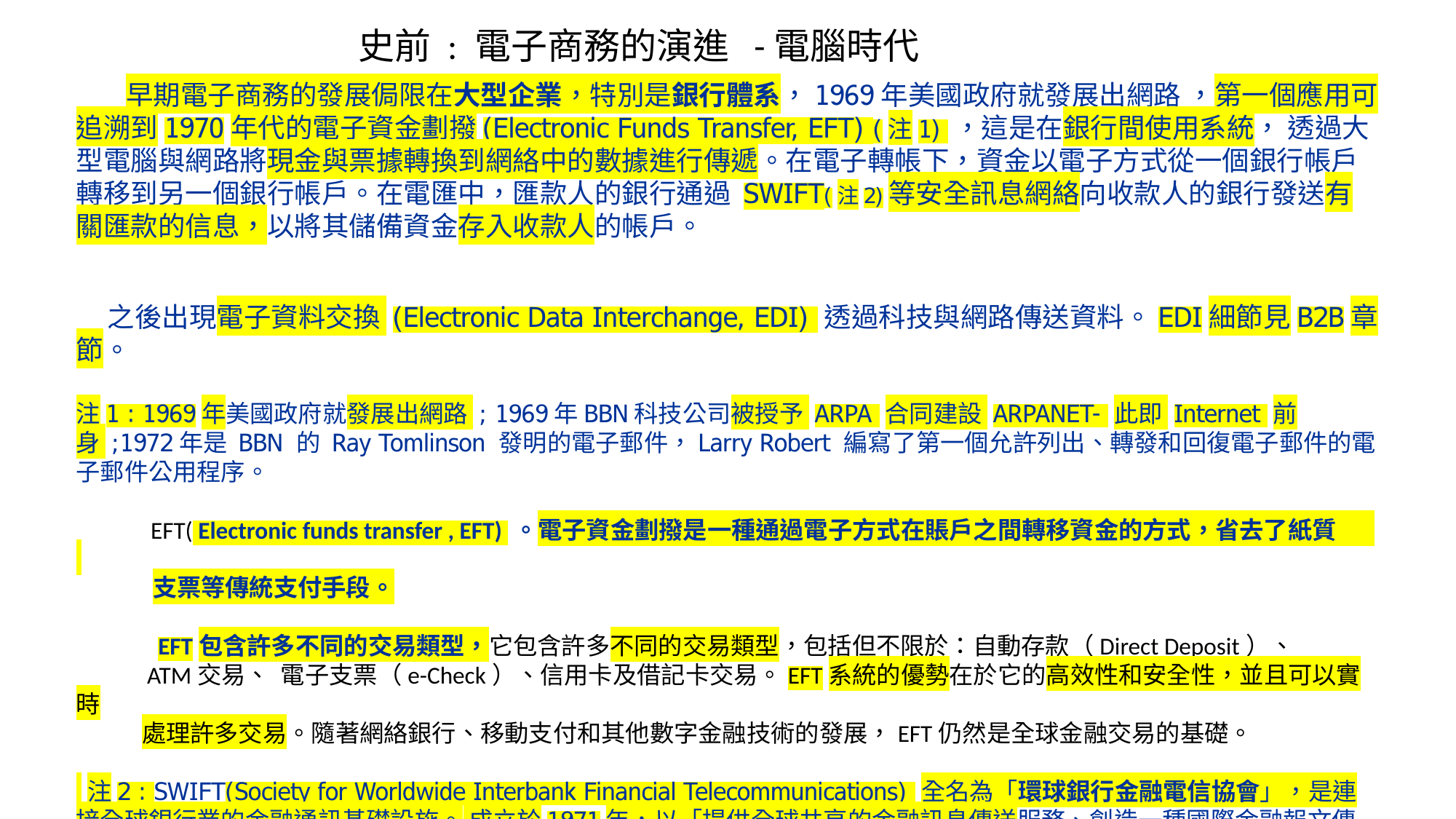

# 史前 : 電子商務的演進  -電腦時代

       早期電子商務的發展侷限在大型企業，特別是銀行體系，1969年美國政府就發展出網路 ，第一個應用可追溯到1970年代的電子資金劃撥(Electronic Funds Transfer, EFT) (注1) ，這是在銀行間使用系統， 透過大型電腦與網路將現金與票據轉換到網絡中的數據進行傳遞。在電子轉帳下，資金以電子方式從一個銀行帳戶轉移到另一個銀行帳戶。在電匯中，匯款人的銀行通過 SWIFT(注2)等安全訊息網絡向收款人的銀行發送有關匯款的信息，以將其儲備資金存入收款人的帳戶。

    之後出現電子資料交換 (Electronic Data Interchange, EDI) 透過科技與網路傳送資料。EDI細節見B2B章節。

注1 : 1969年美國政府就發展出網路 ; 1969年BBN科技公司被授予 ARPA 合同建設 ARPANET- 此即 Internet 前身 ;1972年是 BBN 的 Ray Tomlinson 發明的電子郵件，Larry Robert 編寫了第一個允許列出、轉發和回復電子郵件的電子郵件公用程序。

          EFT( Electronic funds transfer , EFT) 。電子資金劃撥是一種通過電子方式在賬戶之間轉移資金的方式，省去了紙質
             支票等傳統支付手段。

           EFT包含許多不同的交易類型，它包含許多不同的交易類型，包括但不限於：自動存款（Direct Deposit）、
             ATM交易、  電子支票（e-Check）、信用卡及借記卡交易。EFT系統的優勢在於它的高效性和安全性，並且可以實時
           處理許多交易。隨著網絡銀行、移動支付和其他數字金融技術的發展，EFT仍然是全球金融交易的基礎。

 注2 : SWIFT(Society for Worldwide Interbank Financial Telecommunications) 全名為「環球銀行金融電信協會」，是連接全球銀行業的金融通訊基礎設施。 成立於1971年，以「提供全球共享的金融訊息傳送服務、創造一種國際金融報文傳送通用語言」為宗旨。